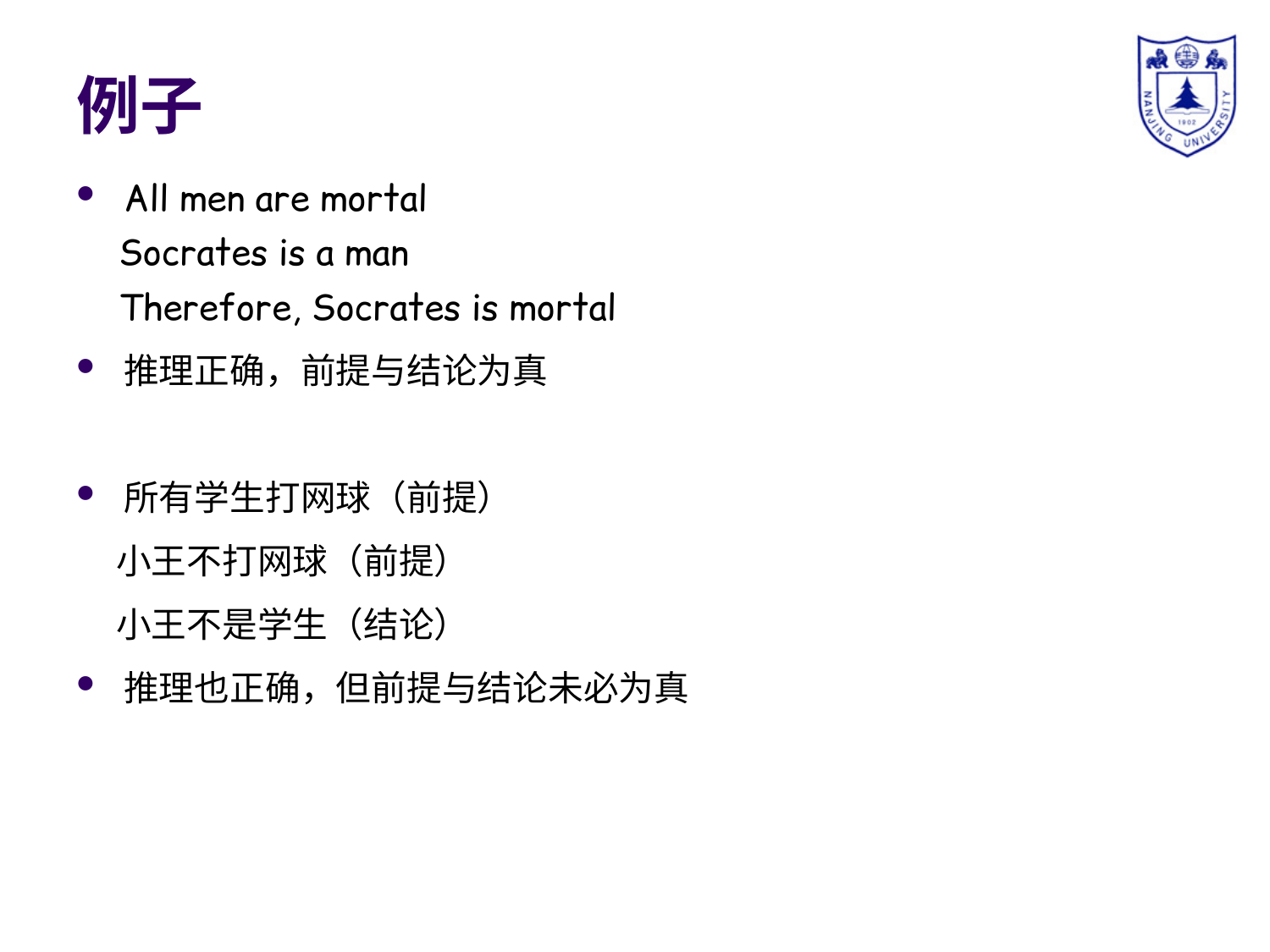

# 例子
All men are mortal
    Socrates is a man
    Therefore, Socrates is mortal
推理正确，前提与结论为真

所有学生打网球（前提）
    小王不打网球（前提）
    小王不是学生（结论）
推理也正确，但前提与结论未必为真

9